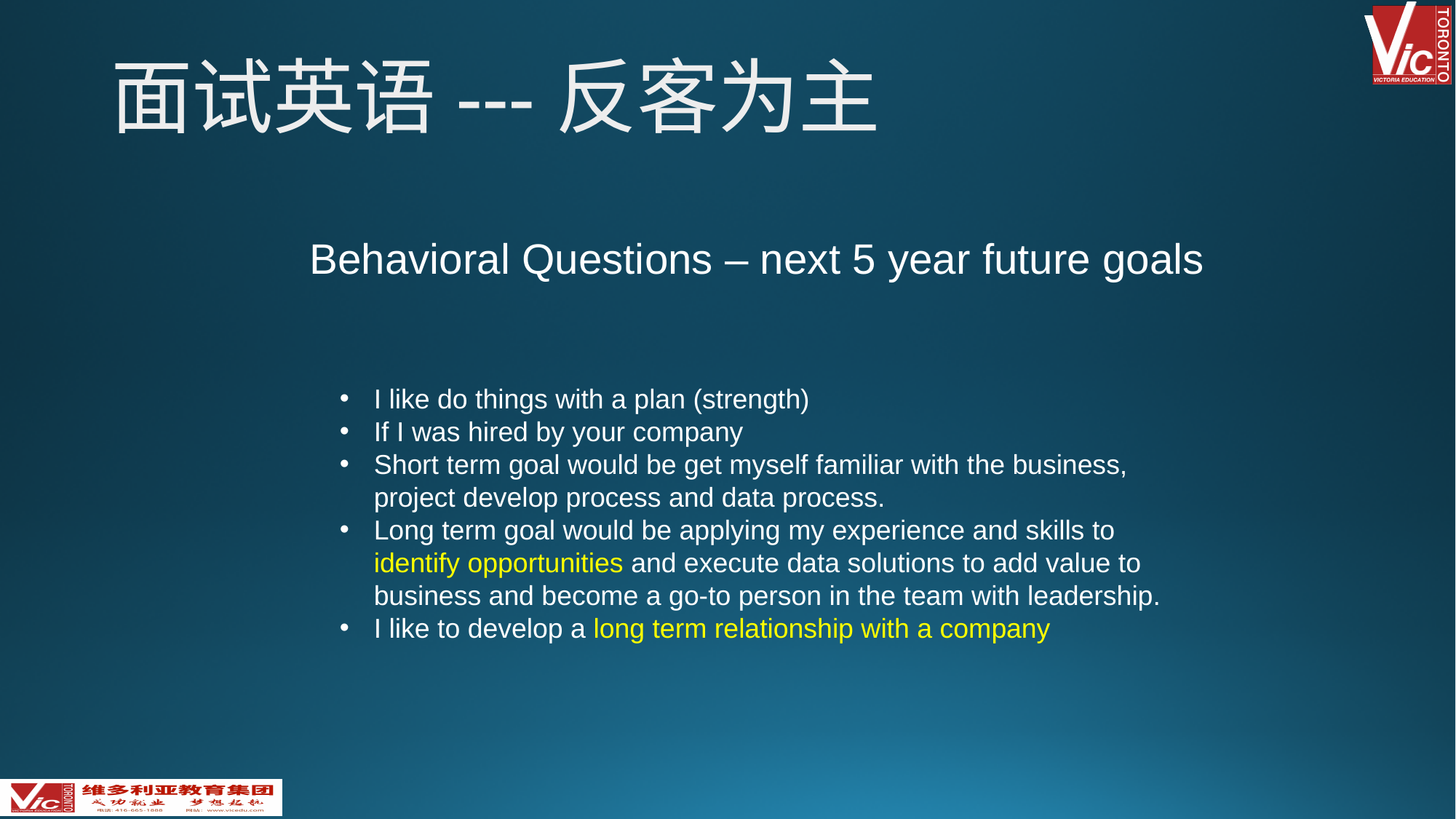

面试英语---反客为主
Behavioral Questions – next 5 year future goals
I like do things with a plan (strength)
If I was hired by your company
Short term goal would be get myself familiar with the business, project develop process and data process.
Long term goal would be applying my experience and skills to identify opportunities and execute data solutions to add value to business and become a go-to person in the team with leadership.
I like to develop a long term relationship with a company